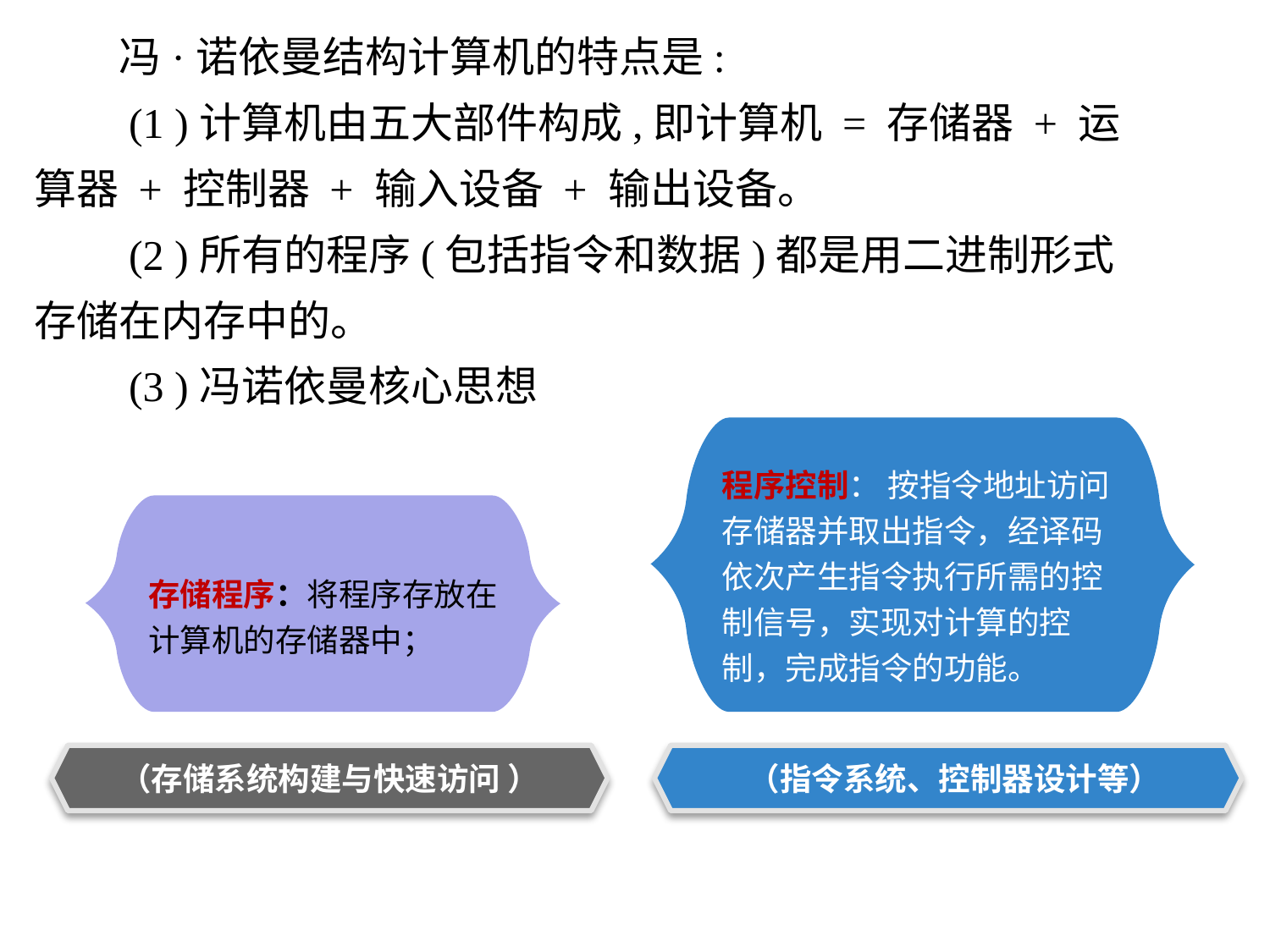

# 冯·诺依曼结构计算机的特点是: 　　(1 )计算机由五大部件构成,即计算机 = 存储器 + 运算器 + 控制器 + 输入设备 + 输出设备。 　　(2 )所有的程序(包括指令和数据)都是用二进制形式存储在内存中的。 　　(3 )冯诺依曼核心思想

程序控制： 按指令地址访问存储器并取出指令，经译码依次产生指令执行所需的控制信号，实现对计算的控制，完成指令的功能。

存储程序：将程序存放在计算机的存储器中；

（存储系统构建与快速访问 ）
（指令系统、控制器设计等）